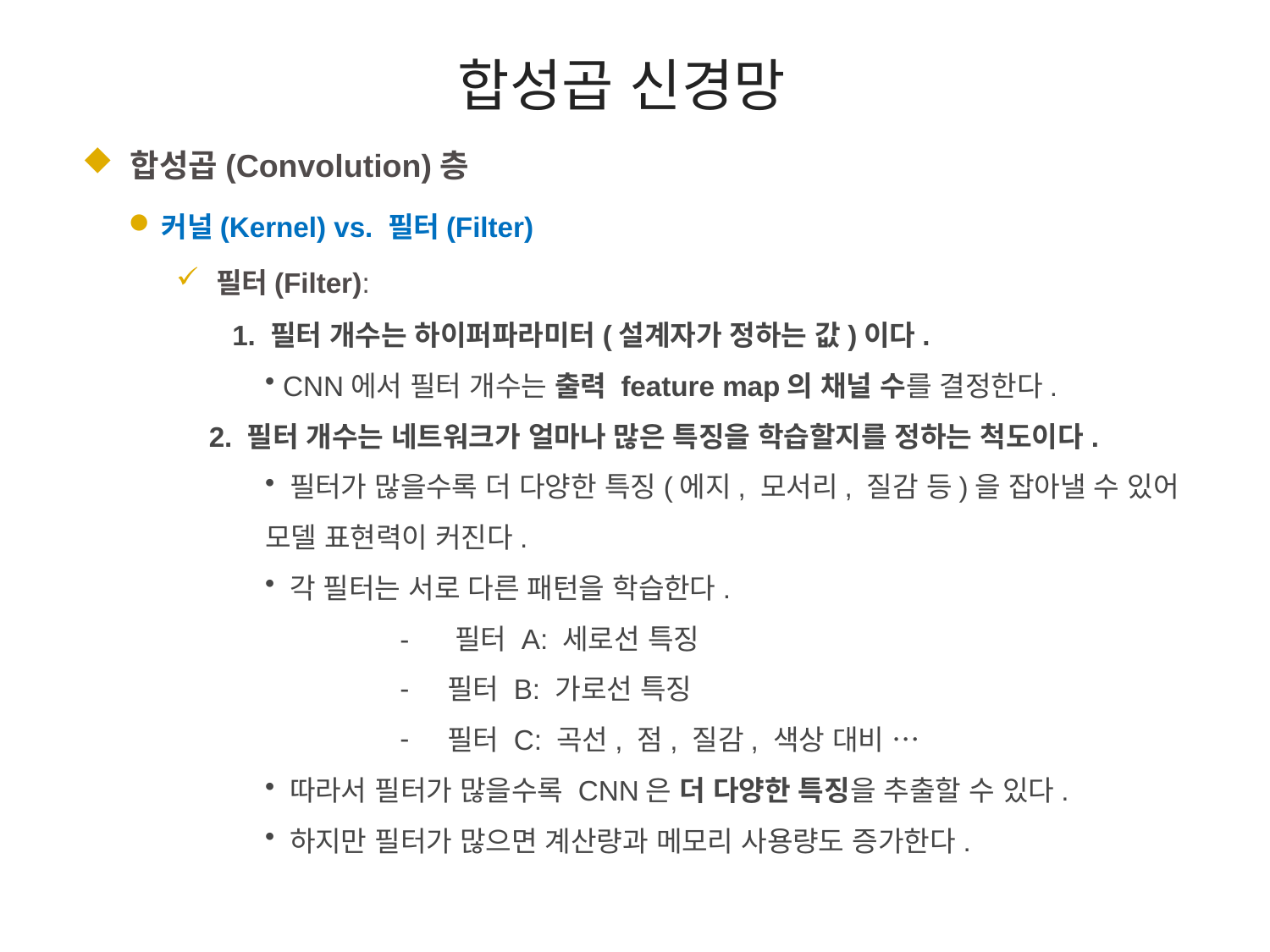

# 합성곱 신경망
 합성곱(Convolution)층
커널(Kernel) vs. 필터(Filter)
 필터(Filter):
1. 필터 개수는 하이퍼파라미터(설계자가 정하는 값)이다.
 CNN에서 필터 개수는 출력 feature map의 채널 수를 결정한다.
	2. 필터 개수는 네트워크가 얼마나 많은 특징을 학습할지를 정하는 척도이다.
 필터가 많을수록 더 다양한 특징(에지, 모서리, 질감 등)을 잡아낼 수 있어 모델 표현력이 커진다.
 각 필터는 서로 다른 패턴을 학습한다.
-     필터 A: 세로선 특징
필터 B: 가로선 특징
필터 C: 곡선, 점, 질감, 색상 대비 …
 따라서 필터가 많을수록 CNN은 더 다양한 특징을 추출할 수 있다.
 하지만 필터가 많으면 계산량과 메모리 사용량도 증가한다.